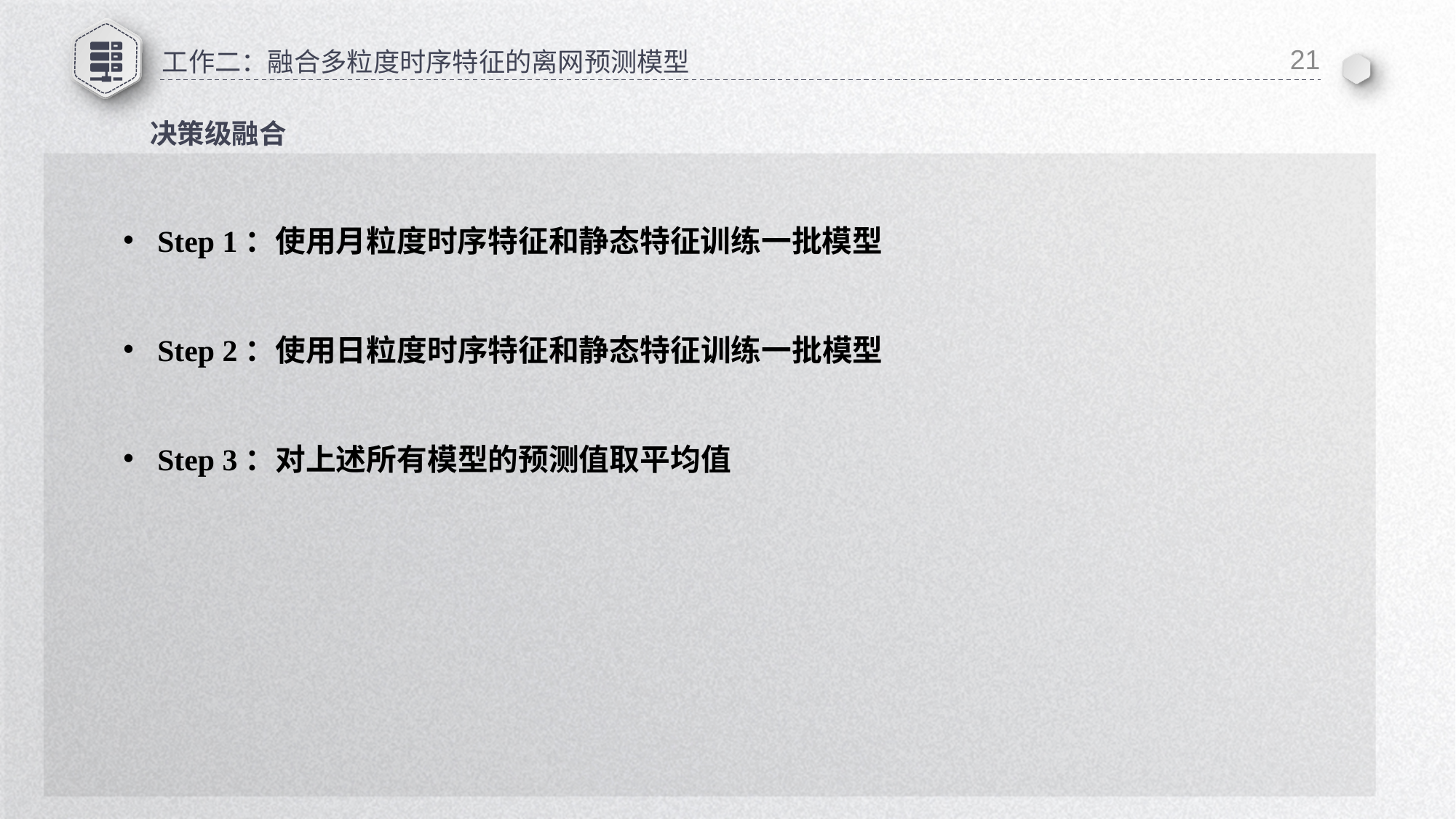

21
# 工作二：融合多粒度时序特征的离网预测模型
决策级融合

Step 1：使用月粒度时序特征和静态特征训练一批模型

Step 2：使用日粒度时序特征和静态特征训练一批模型

Step 3：对上述所有模型的预测值取平均值